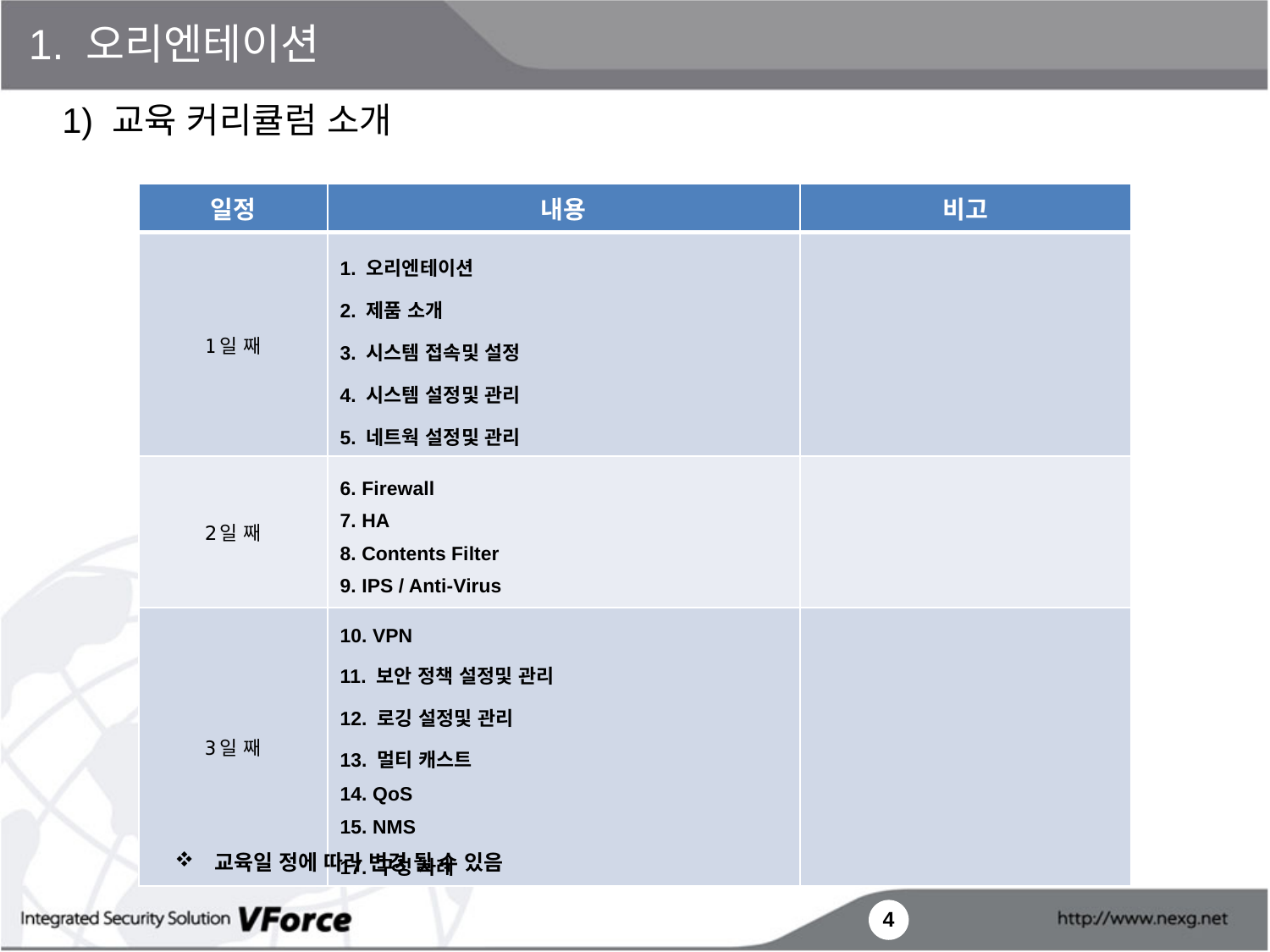

1. 오리엔테이션
1) 교육 커리큘럼 소개
| 일정 | 내용 | 비고 |
| --- | --- | --- |
| 1일 째 | 1. 오리엔테이션 2. 제품 소개 3. 시스템 접속및 설정 4. 시스템 설정및 관리 5. 네트웍 설정및 관리 |  |
| 2일 째 | 6. Firewall 7. HA 8. Contents Filter 9. IPS / Anti-Virus |  |
| 3일 째 | 10. VPN 11. 보안 정책 설정및 관리 12. 로깅 설정및 관리 13. 멀티 캐스트 14. QoS 15. NMS 17. 구성 사례 |  |
 교육일 정에 따라 변경 될 수 있음